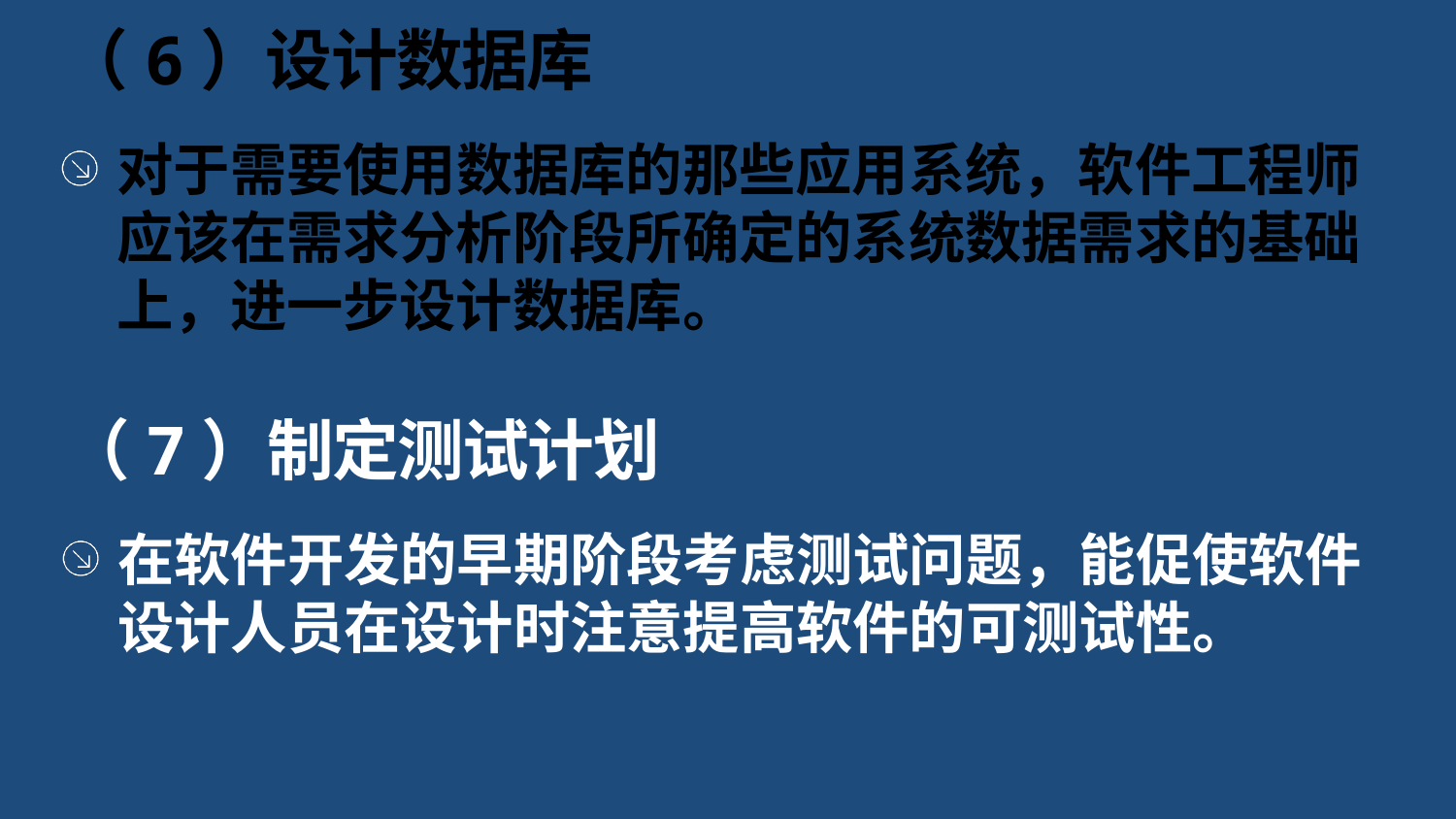

# （6）设计数据库
对于需要使用数据库的那些应用系统，软件工程师应该在需求分析阶段所确定的系统数据需求的基础上，进一步设计数据库。
（7）制定测试计划
在软件开发的早期阶段考虑测试问题，能促使软件设计人员在设计时注意提高软件的可测试性。